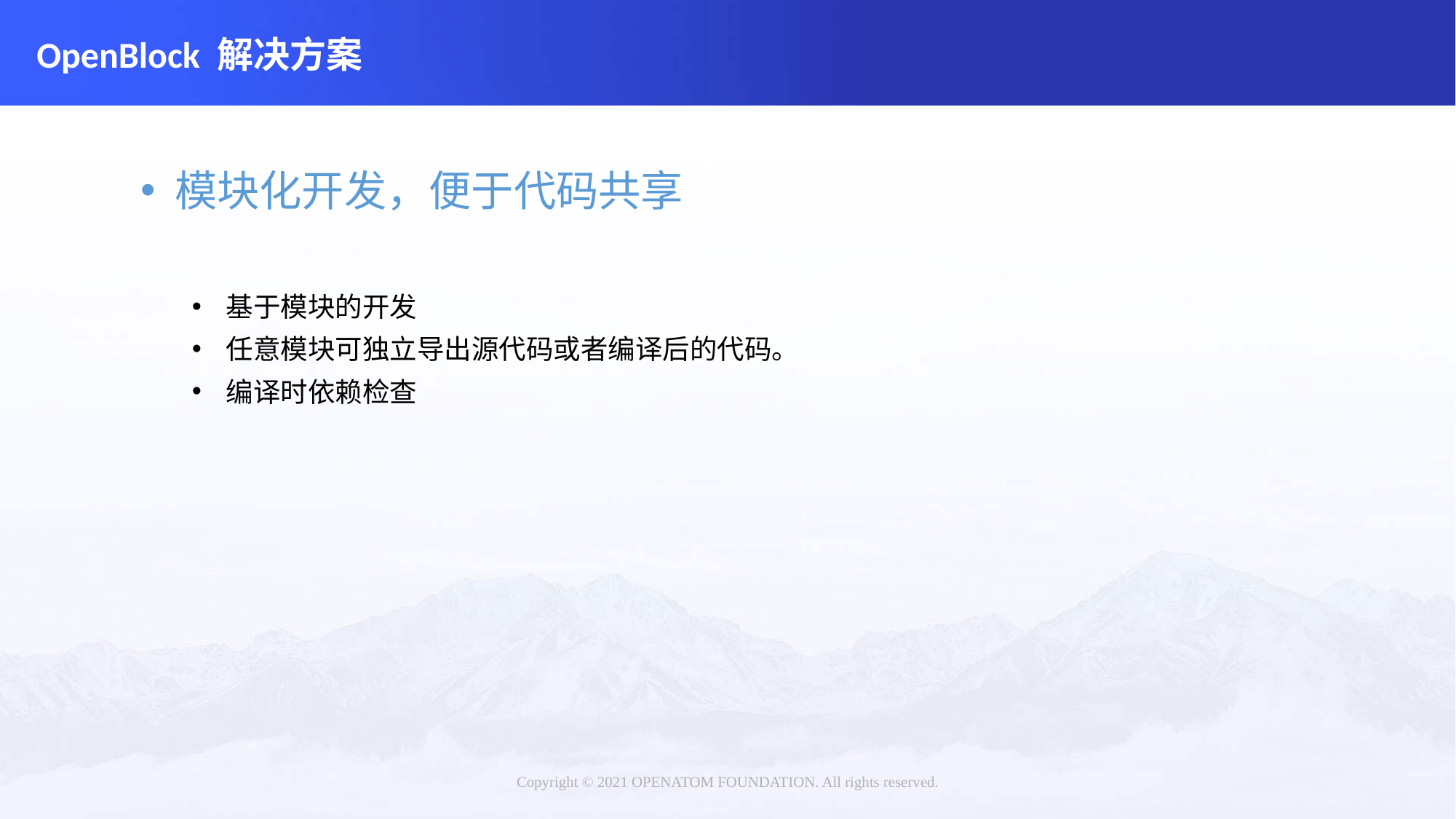

# OpenBlock 解决方案
模块化开发，便于代码共享

基于模块的开发
任意模块可独立导出源代码或者编译后的代码。
编译时依赖检查

Copyright © 2021 OPENATOM FOUNDATION. All rights reserved.
9